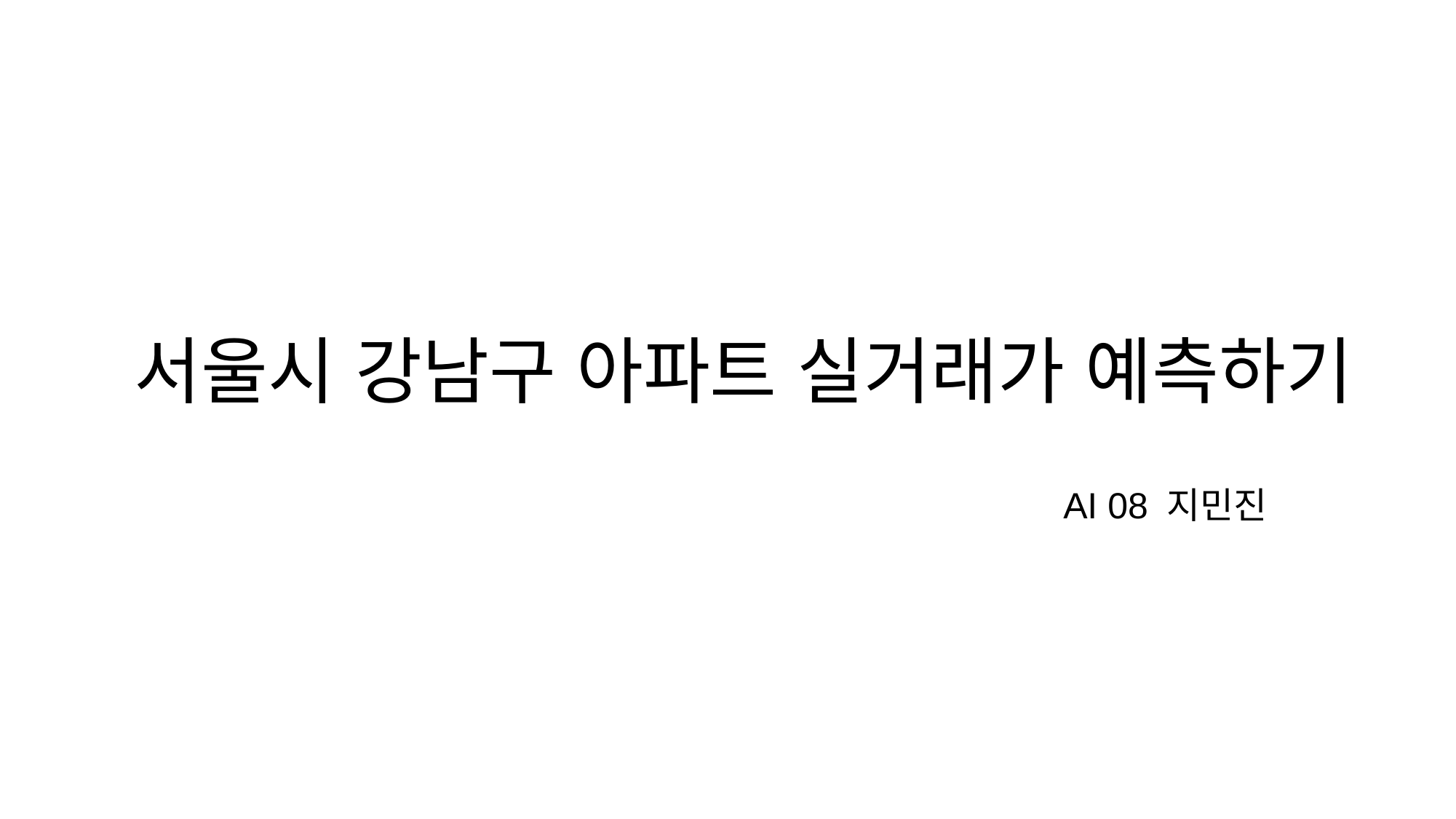

# 서울시 강남구 아파트 실거래가 예측하기
AI 08 지민진